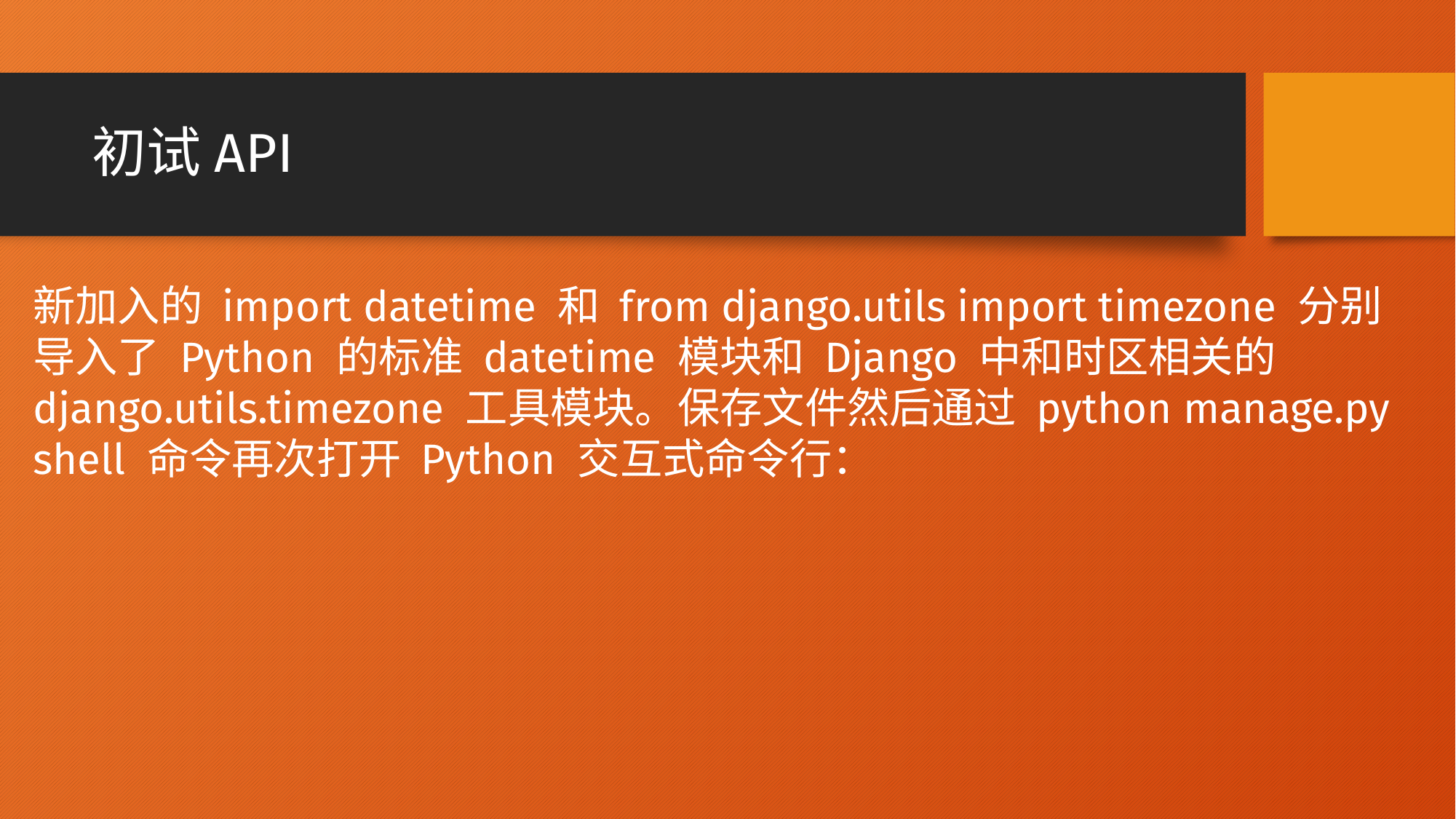

# 初试API
新加入的 import datetime 和 from django.utils import timezone 分别导入了 Python 的标准 datetime 模块和 Django 中和时区相关的 django.utils.timezone 工具模块。保存文件然后通过 python manage.py shell 命令再次打开 Python 交互式命令行：